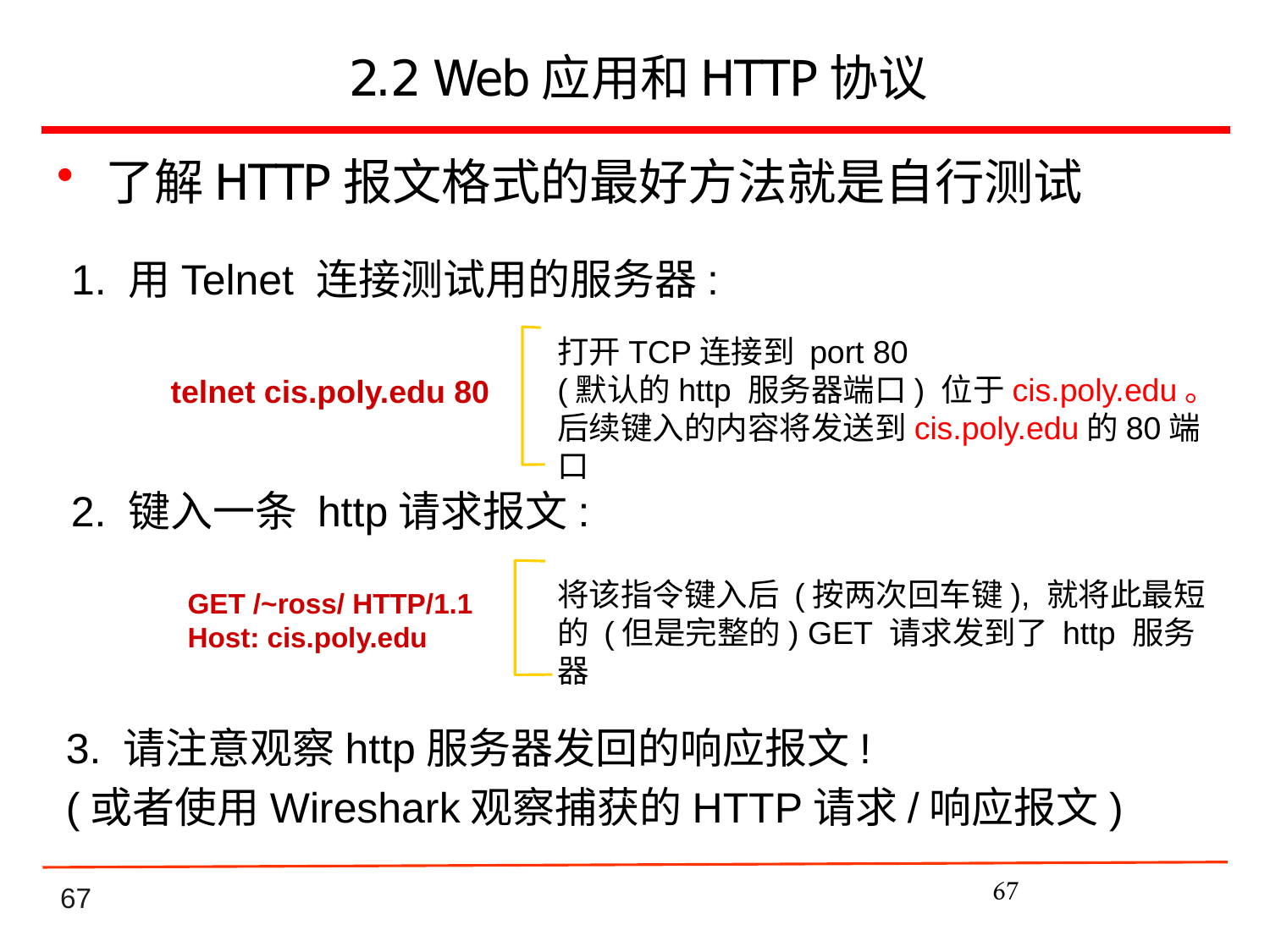

# 2.2 Web应用和HTTP协议
了解HTTP报文格式的最好方法就是自行测试
1. 用Telnet 连接测试用的服务器:

打开TCP连接到 port 80
(默认的http 服务器端口) 位于cis.poly.edu。后续键入的内容将发送到cis.poly.edu的80端口

telnet cis.poly.edu 80
2. 键入一条 http请求报文:

将该指令键入后 (按两次回车键), 就将此最短的 (但是完整的) GET 请求发到了 http 服务器
GET /~ross/ HTTP/1.1
Host: cis.poly.edu
3. 请注意观察http服务器发回的响应报文!
(或者使用Wireshark观察捕获的HTTP请求/响应报文)
67